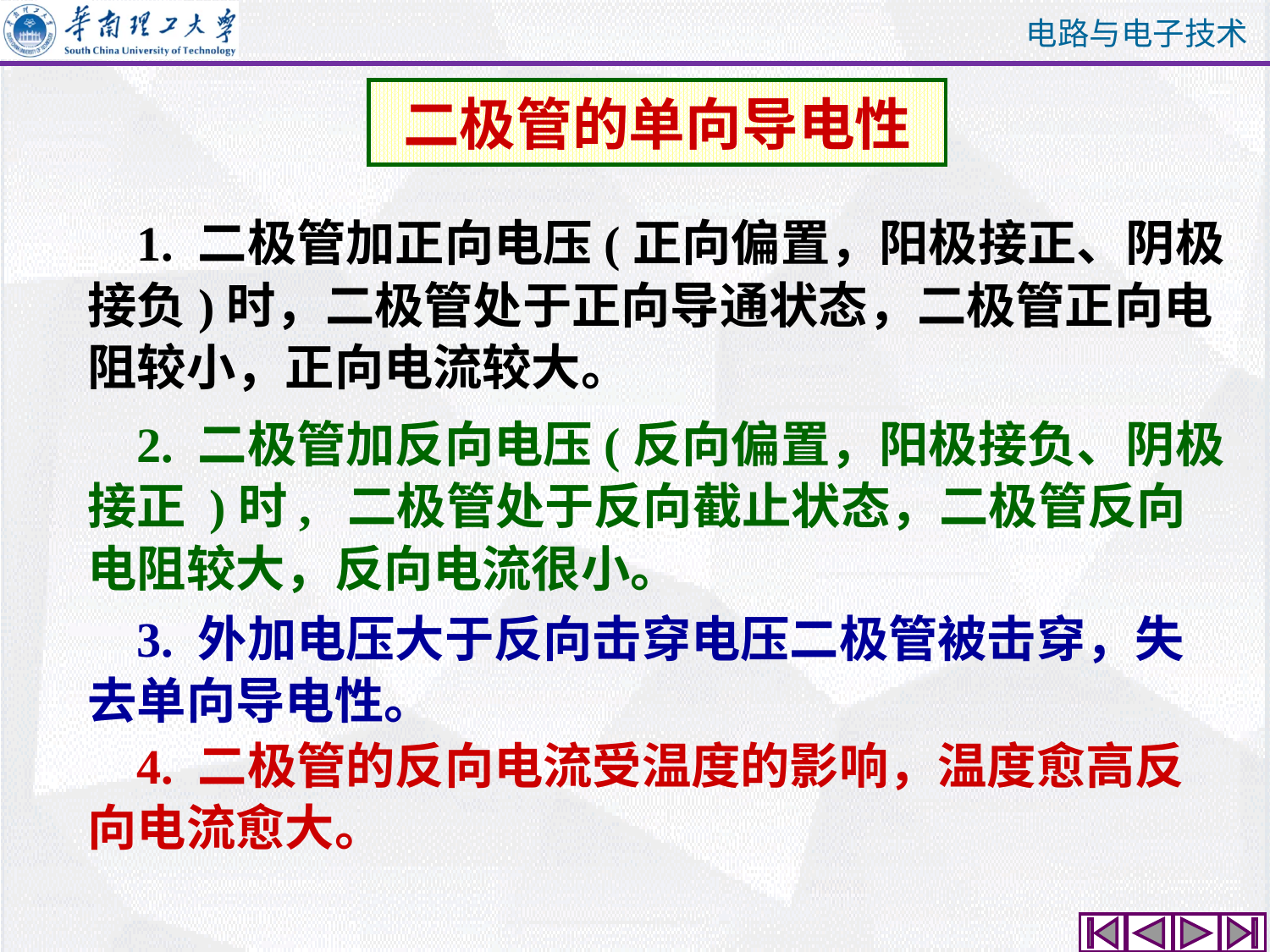

二极管的单向导电性
    1. 二极管加正向电压(正向偏置，阳极接正、阴极接负)时，二极管处于正向导通状态，二极管正向电阻较小，正向电流较大。
    2. 二极管加反向电压(反向偏置，阳极接负、阴极接正 )时,  二极管处于反向截止状态，二极管反向电阻较大，反向电流很小。
    3. 外加电压大于反向击穿电压二极管被击穿，失去单向导电性。
    4. 二极管的反向电流受温度的影响，温度愈高反向电流愈大。